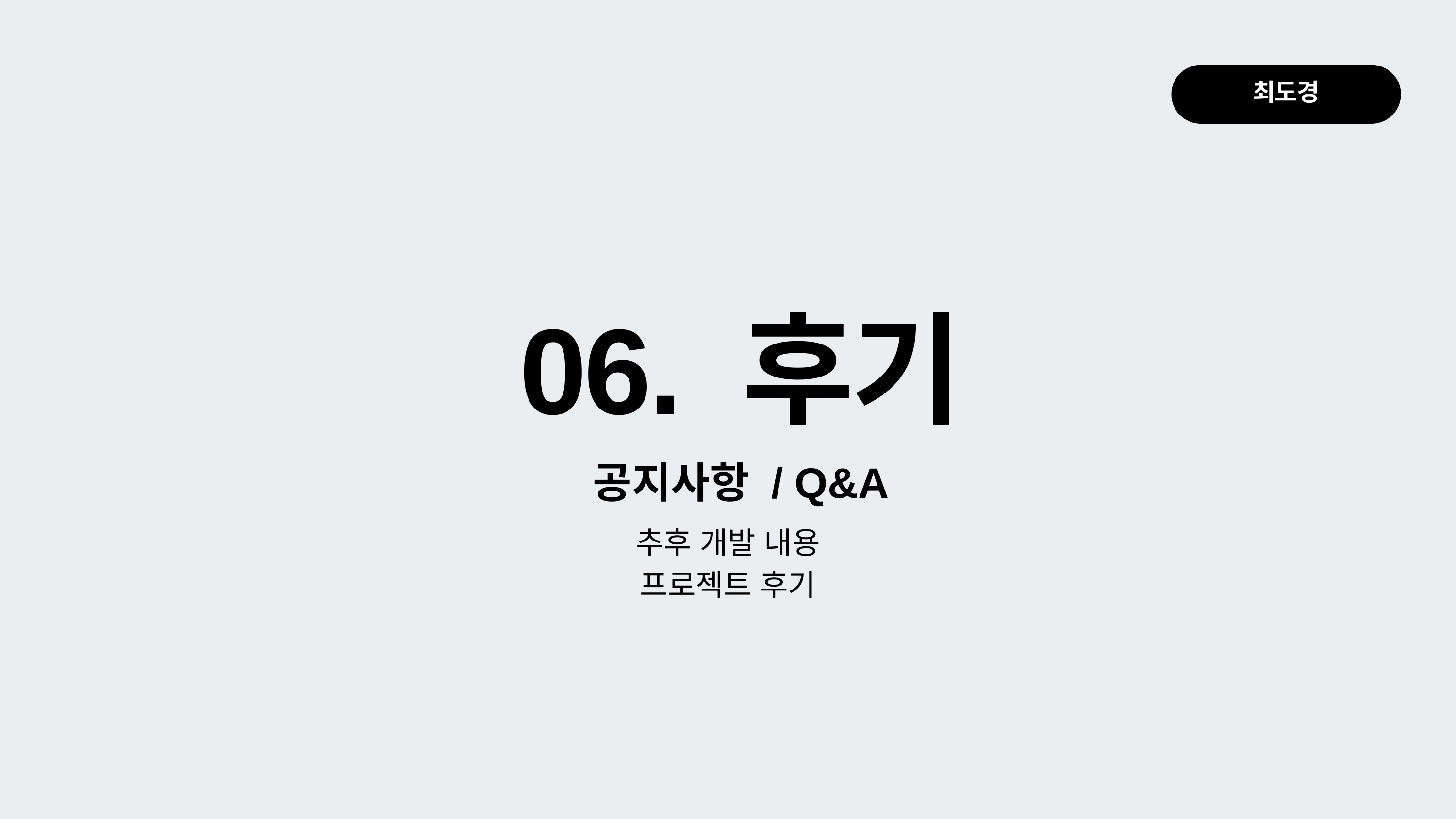

최도경
06. 후기
공지사항 / Q&A
추후 개발 내용
프로젝트 후기